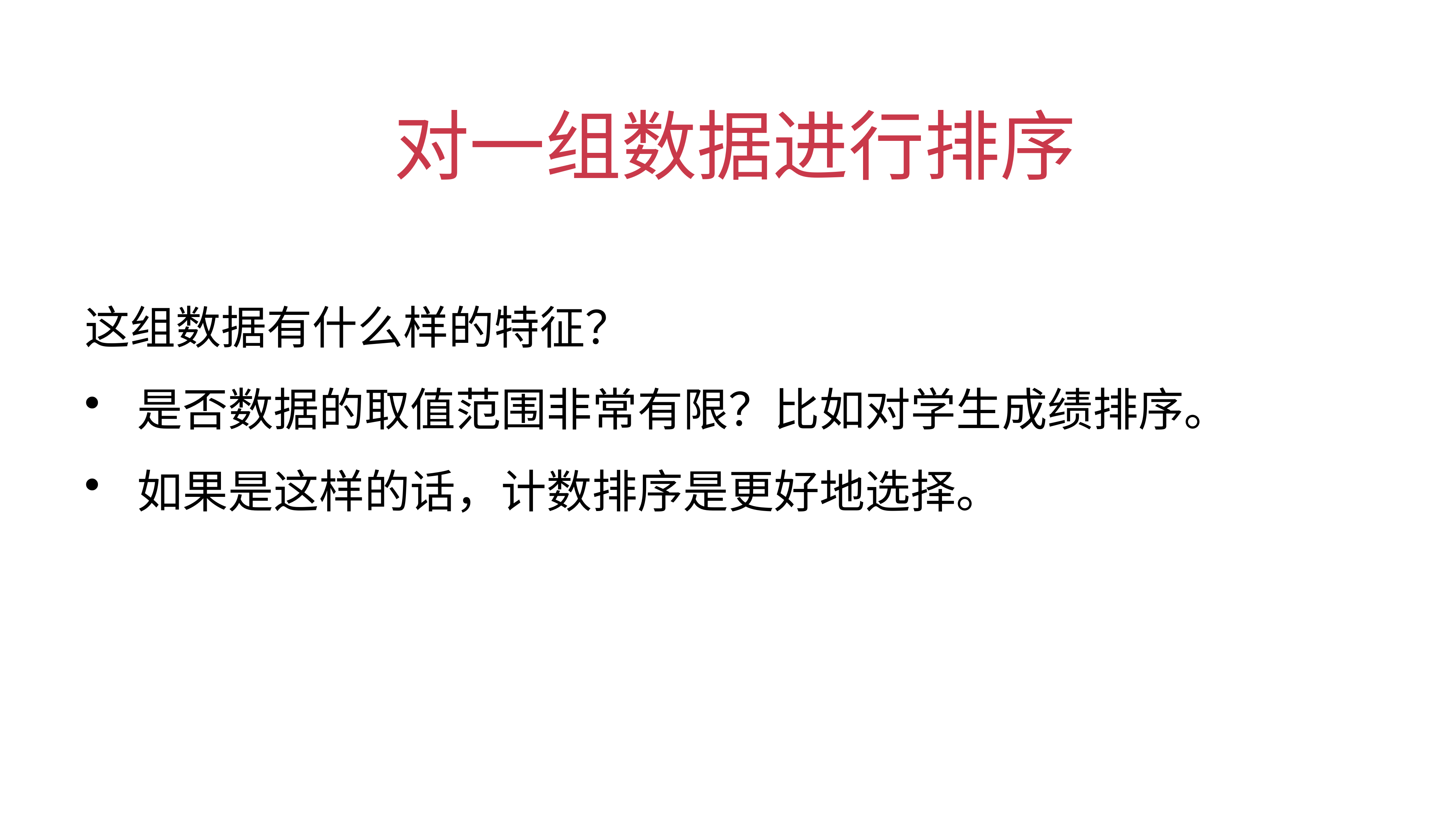

# 对一组数据进行排序
这组数据有什么样的特征？
  是否数据的取值范围非常有限？比如对学生成绩排序。
  如果是这样的话，计数排序是更好地选择。